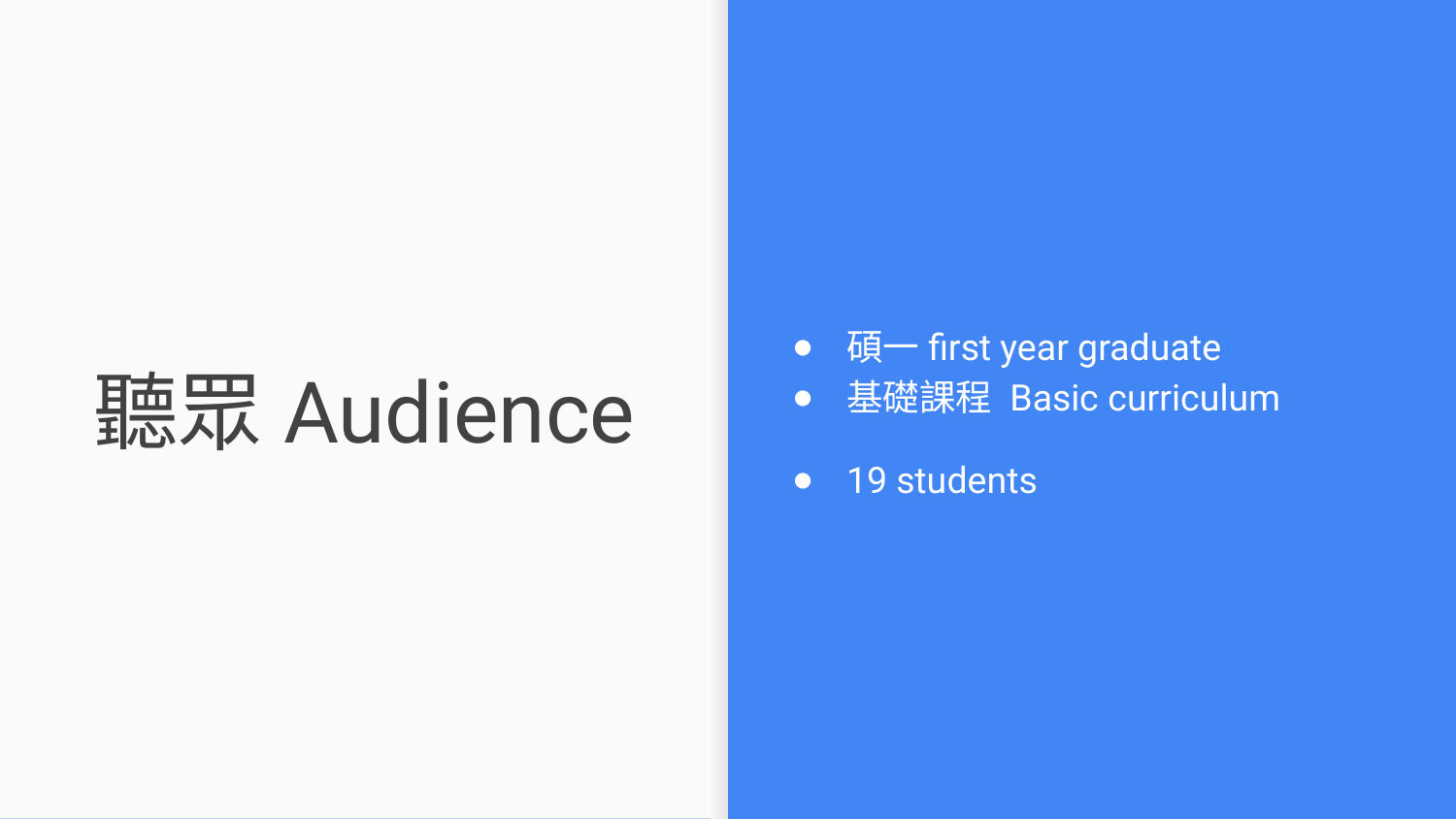

碩一first year graduate
基礎課程 Basic curriculum
19 students
# 聽眾Audience